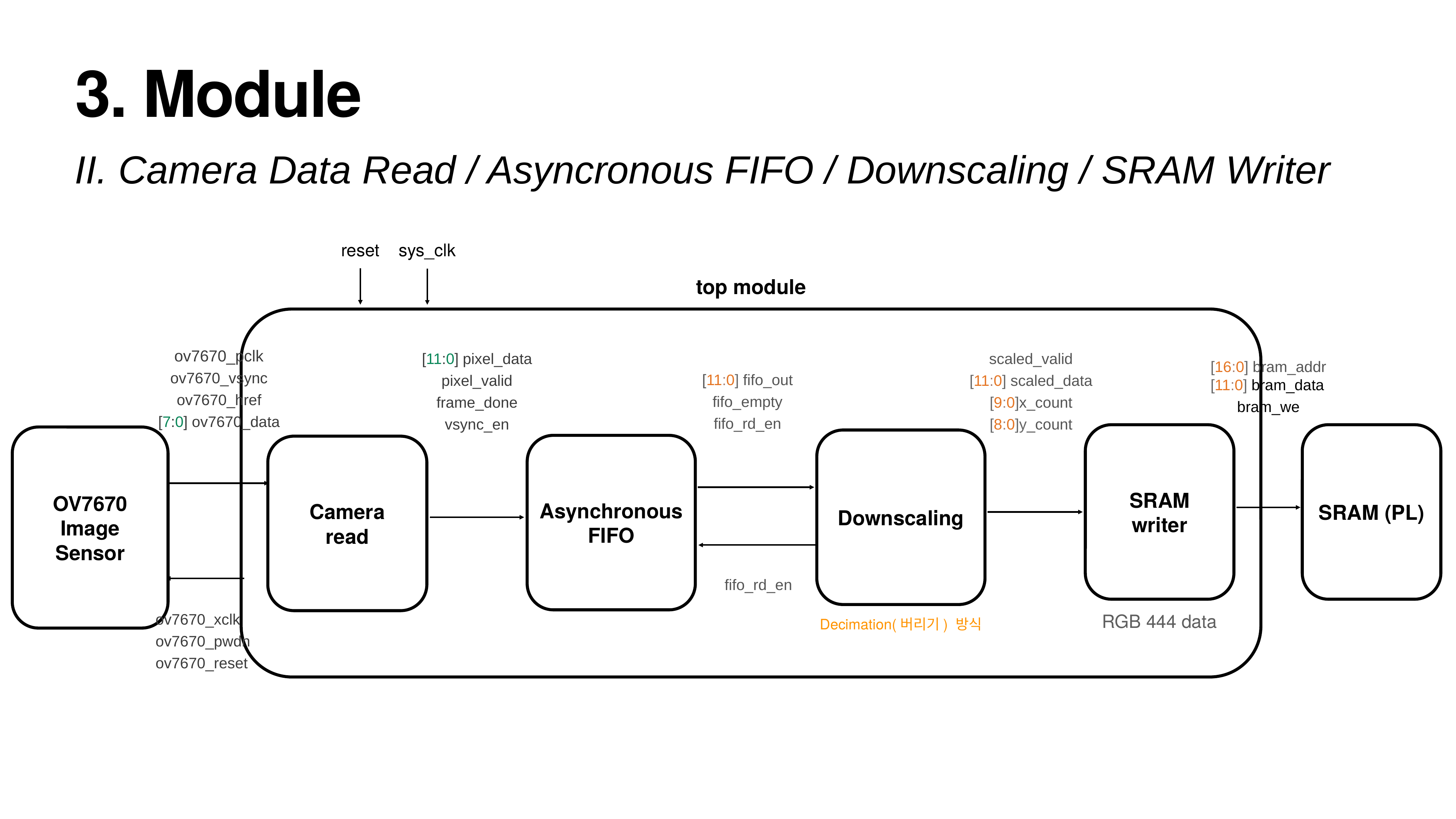

# 3. Module
II. Camera Data Read / Asyncronous FIFO / Downscaling / SRAM Writer
sys_clk
reset

top module

ov7670_pclk
ov7670_vsync
ov7670_href
[7:0] ov7670_data
[11:0] pixel_data
pixel_valid
frame_done
vsync_en
scaled_valid
[11:0] scaled_data
[9:0]x_count
[8:0]y_count
[16:0] bram_addr
[11:0] bram_data
bram_we
[11:0] fifo_out
fifo_empty
fifo_rd_en
SRAM
writer
RGB 444 data
SRAM (PL)
OV7670
Image
Sensor
Downscaling
Decimation(버리기) 방식
Asynchronous
FIFO
Camera
read

fifo_rd_en

ov7670_xclk
ov7670_pwdn
ov7670_reset